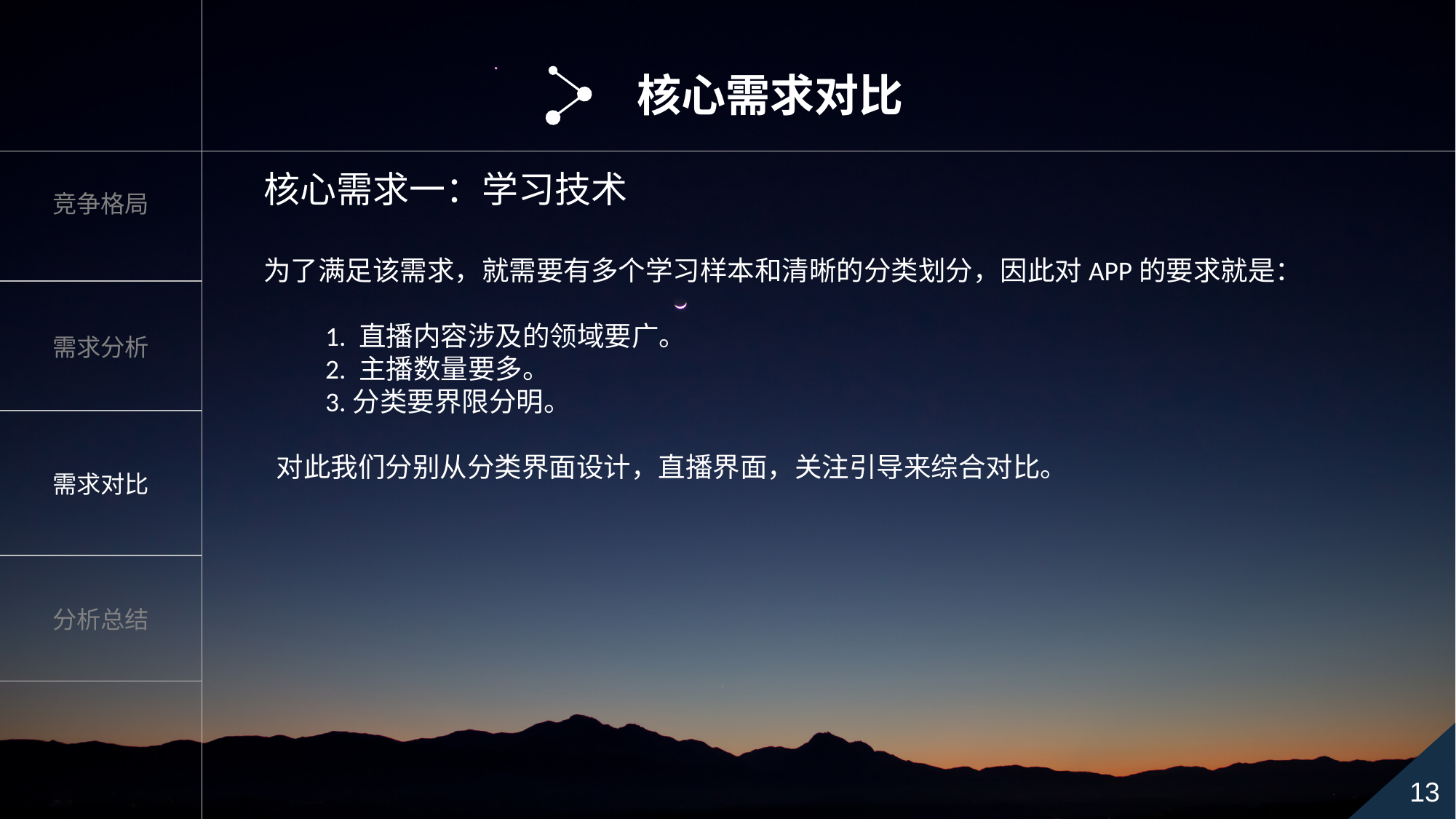

核心需求对比
核心需求一：学习技术

为了满足该需求，就需要有多个学习样本和清晰的分类划分，因此对APP的要求就是：

          1. 直播内容涉及的领域要广。
          2. 主播数量要多。
          3.分类要界限分明。

 对此我们分别从分类界面设计，直播界面，关注引导来综合对比。